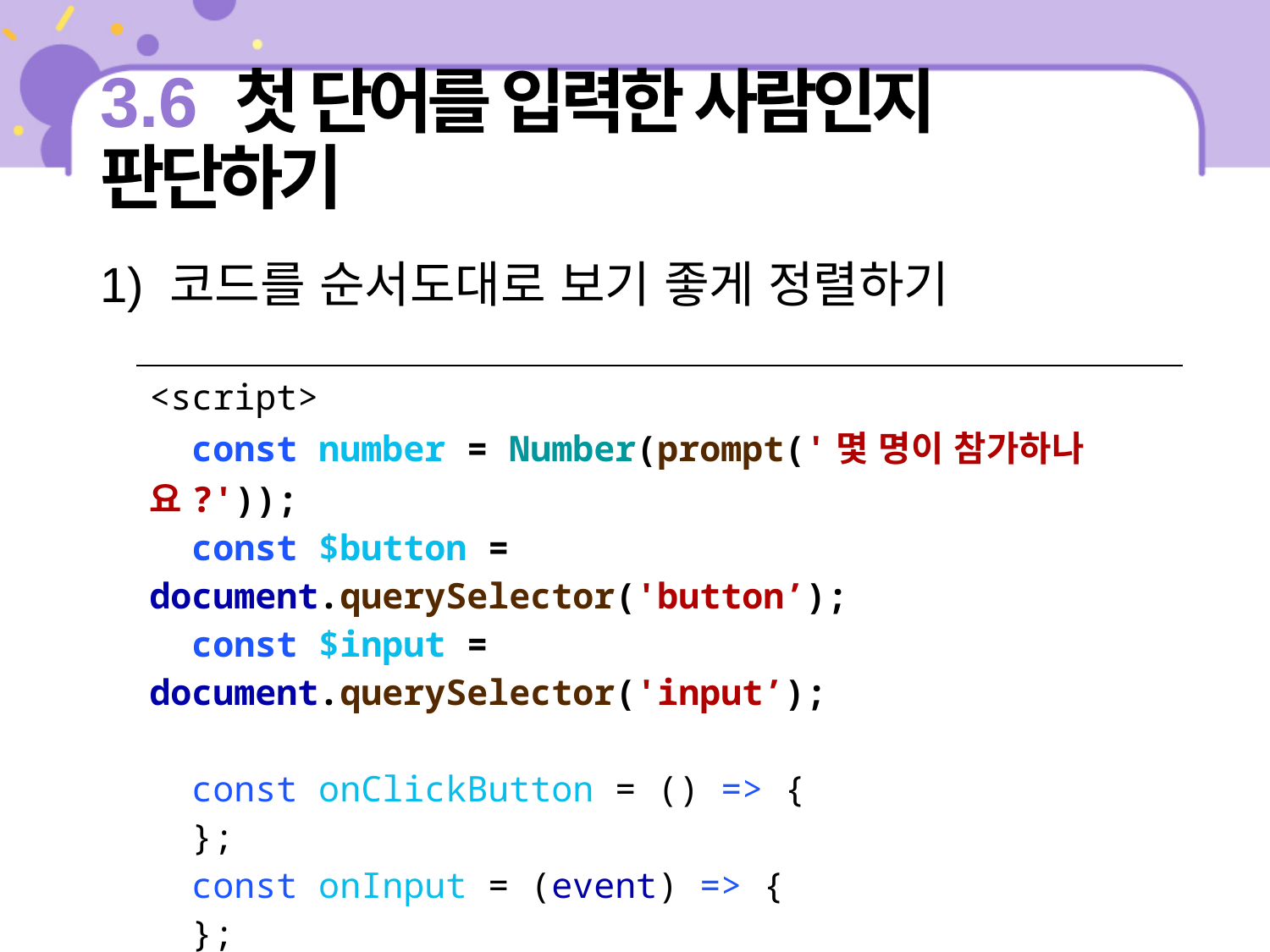

# 3.6 첫 단어를 입력한 사람인지 판단하기
1) 코드를 순서도대로 보기 좋게 정렬하기

| <script> const number = Number(prompt('몇 명이 참가하나요?')); const $button = document.querySelector('button’); const $input = document.querySelector('input’); const onClickButton = () => { }; const onInput = (event) => { }; $button.addEventListener('click', onClickButton); $input.addEventListener('input', onInput); </script> |
| --- |